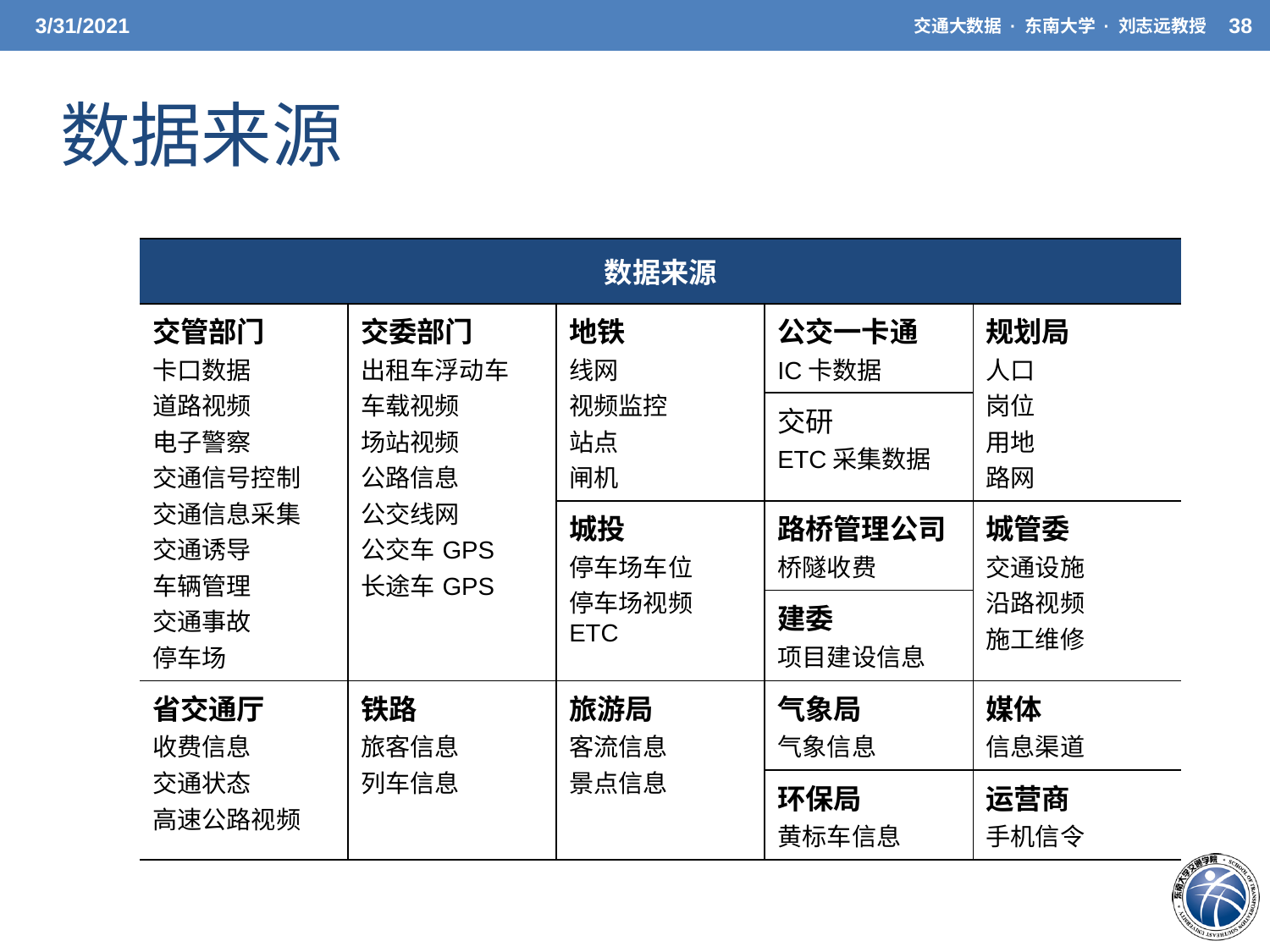

3/31/2021
交通大数据 · 东南大学 · 刘志远教授
38
数据来源
| 数据来源 |  |  |  |  |
| --- | --- | --- | --- | --- |
| 交管部门 卡口数据 道路视频 电子警察 交通信号控制 交通信息采集 交通诱导 车辆管理 交通事故 停车场 | 交委部门 出租车浮动车 车载视频 场站视频 公路信息 公交线网 公交车GPS 长途车GPS | 地铁 线网 视频监控 站点 闸机 | 公交一卡通 IC卡数据 | 规划局 人口 岗位 用地 路网 |
|  |  |  | 交研 ETC采集数据 |  |
|  |  | 城投 停车场车位 停车场视频 ETC | 路桥管理公司 桥隧收费 | 城管委 交通设施 沿路视频 施工维修 |
|  |  |  | 建委 项目建设信息 |  |
| 省交通厅 收费信息 交通状态 高速公路视频 | 铁路 旅客信息 列车信息 | 旅游局 客流信息 景点信息 | 气象局 气象信息 | 媒体 信息渠道 |
|  |  |  | 环保局 黄标车信息 | 运营商 手机信令 |